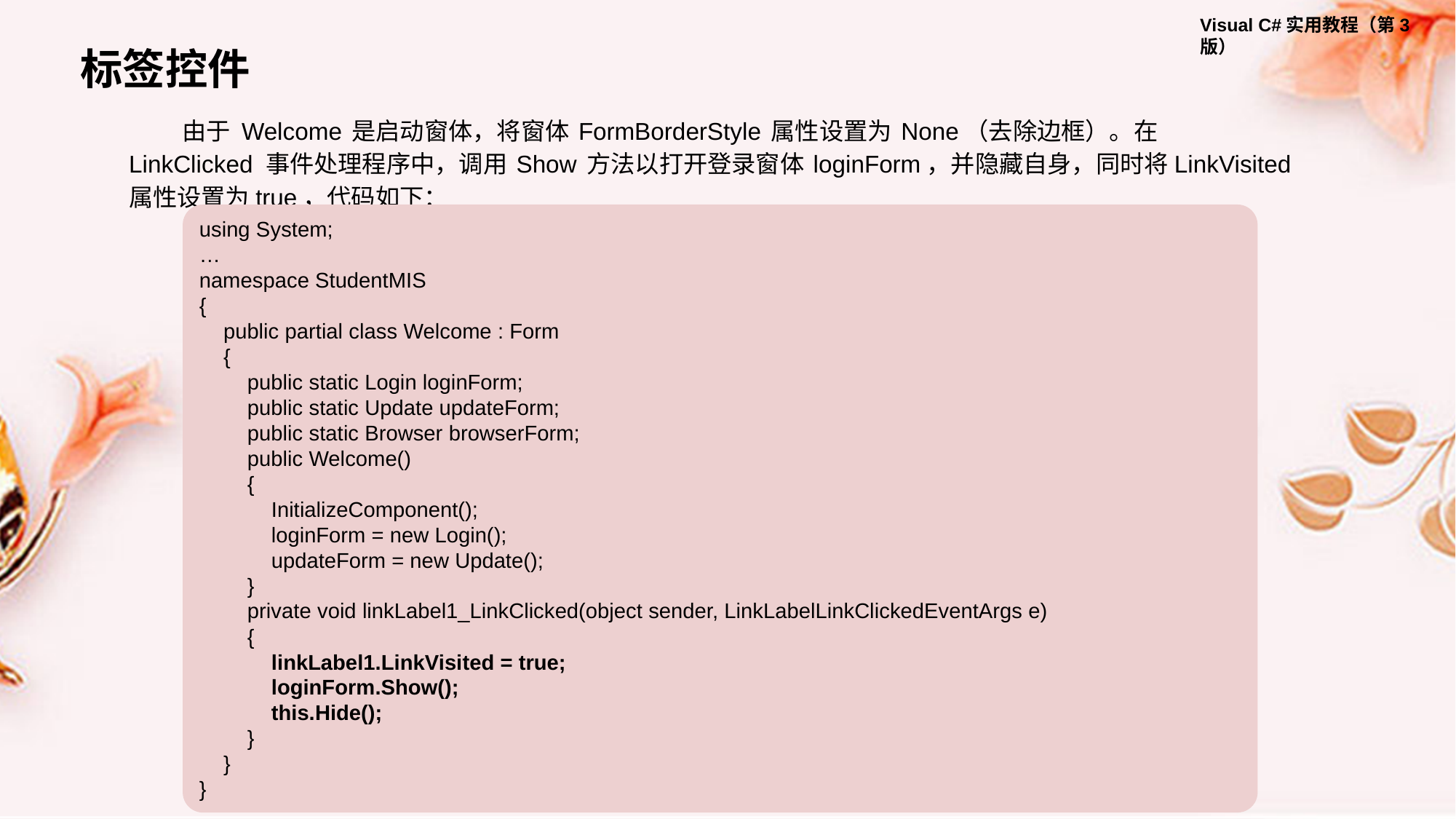

标签控件
由于 Welcome 是启动窗体，将窗体 FormBorderStyle 属性设置为 None（去除边框）。在LinkClicked 事件处理程序中，调用 Show 方法以打开登录窗体 loginForm，并隐藏自身，同时将LinkVisited属性设置为true，代码如下：
using System;
…
namespace StudentMIS
{
    public partial class Welcome : Form
    {
        public static Login loginForm;
        public static Update updateForm;
        public static Browser browserForm;
        public Welcome()
        {
            InitializeComponent();
            loginForm = new Login();
            updateForm = new Update();
        }
        private void linkLabel1_LinkClicked(object sender, LinkLabelLinkClickedEventArgs e)
        {
            linkLabel1.LinkVisited = true;
            loginForm.Show();
            this.Hide();
        }
    }
}